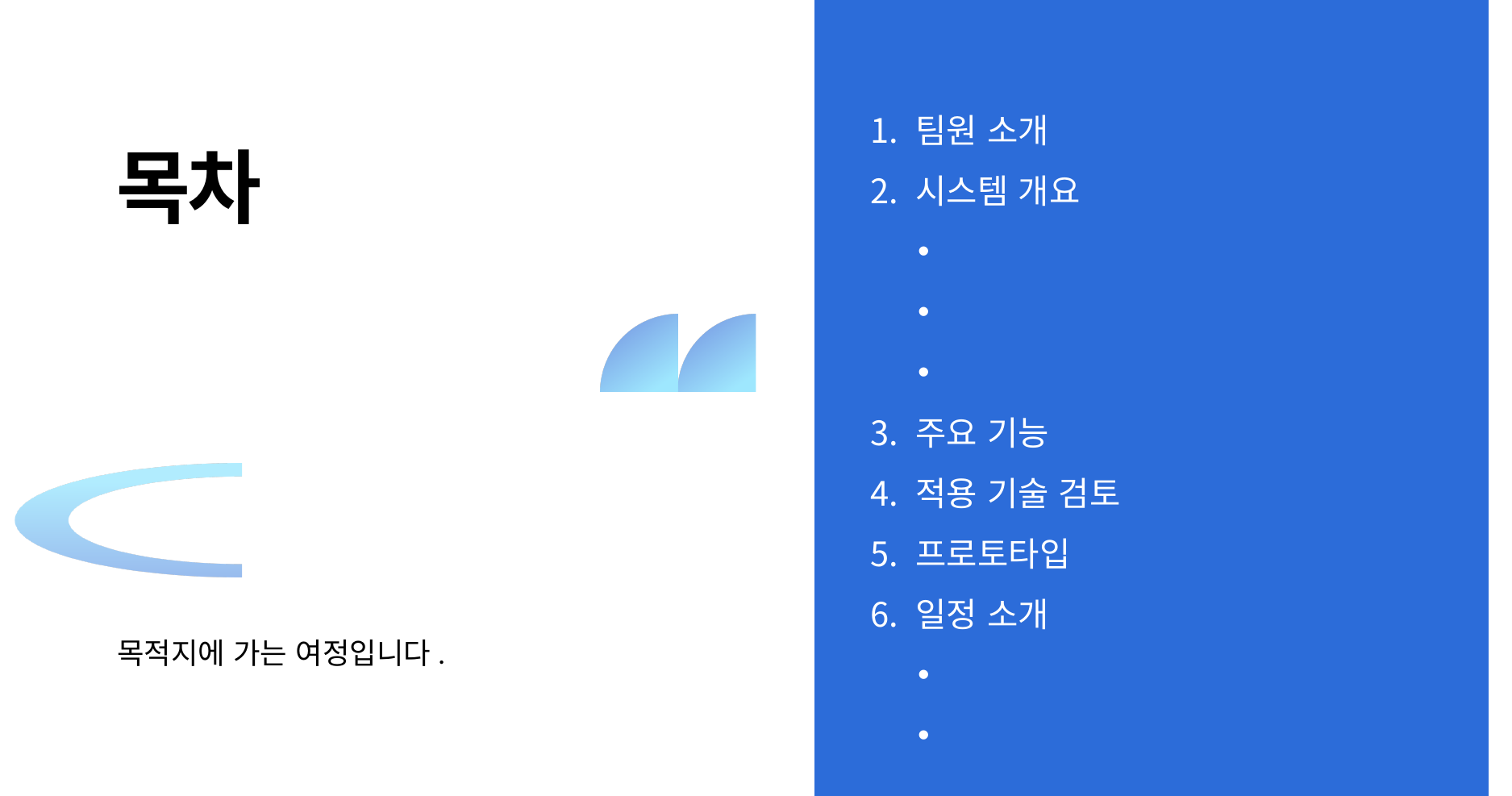

팀원 소개
시스템 개요

주요 기능
적용 기술 검토
프로토타입
일정 소개
목차
개발 배경
해결 방법
사용 기술

개발 과정
일정표

목적지에 가는 여정입니다.